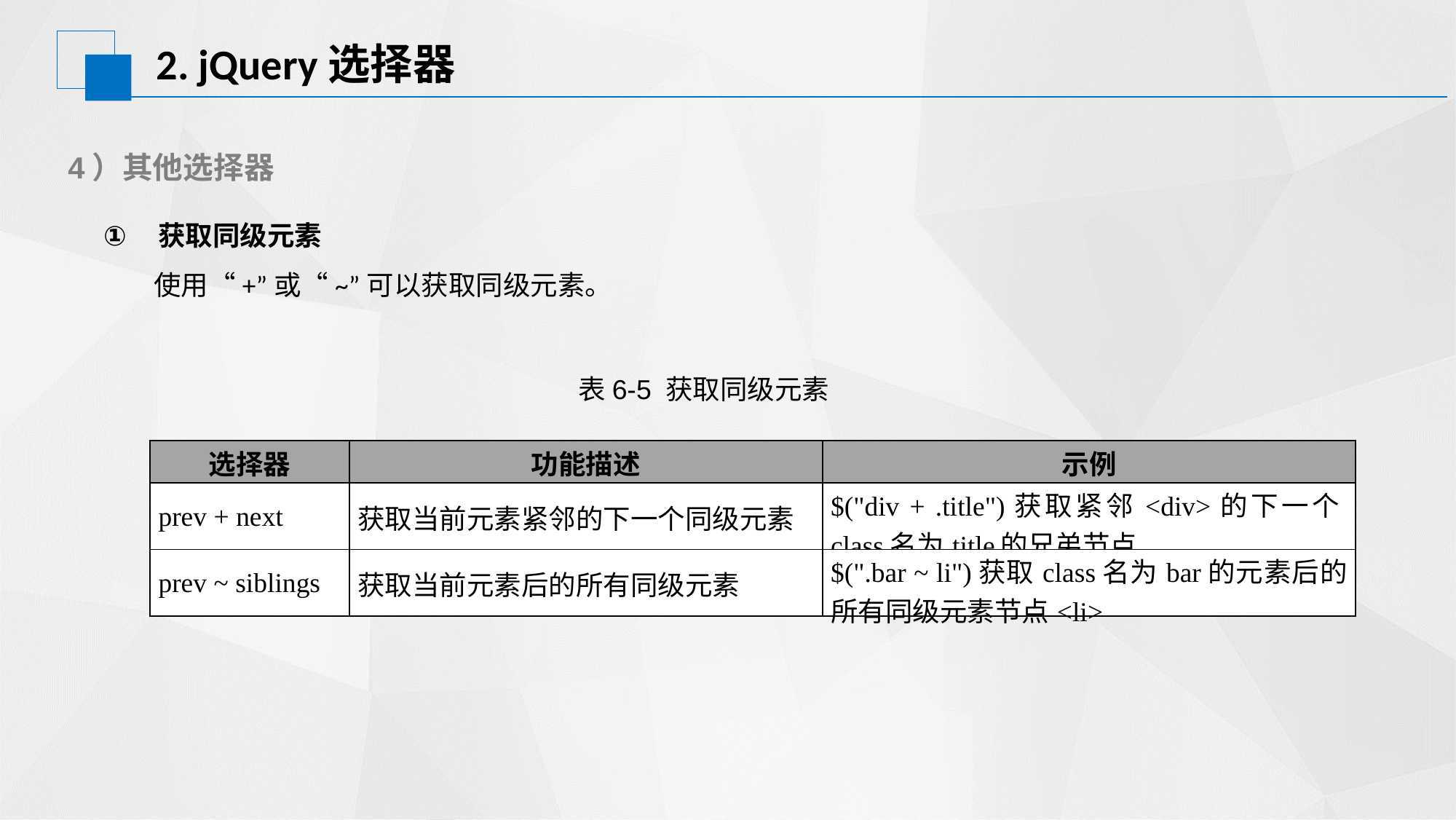

2. jQuery选择器
4）其他选择器
获取同级元素
使用“+”或“~”可以获取同级元素。
表6-5 获取同级元素
| 选择器 | 功能描述 | 示例 |
| --- | --- | --- |
| prev + next | 获取当前元素紧邻的下一个同级元素 | $("div + .title")获取紧邻<div>的下一个class名为title的兄弟节点 |
| prev ~ siblings | 获取当前元素后的所有同级元素 | $(".bar ~ li")获取class名为bar的元素后的所有同级元素节点<li> |